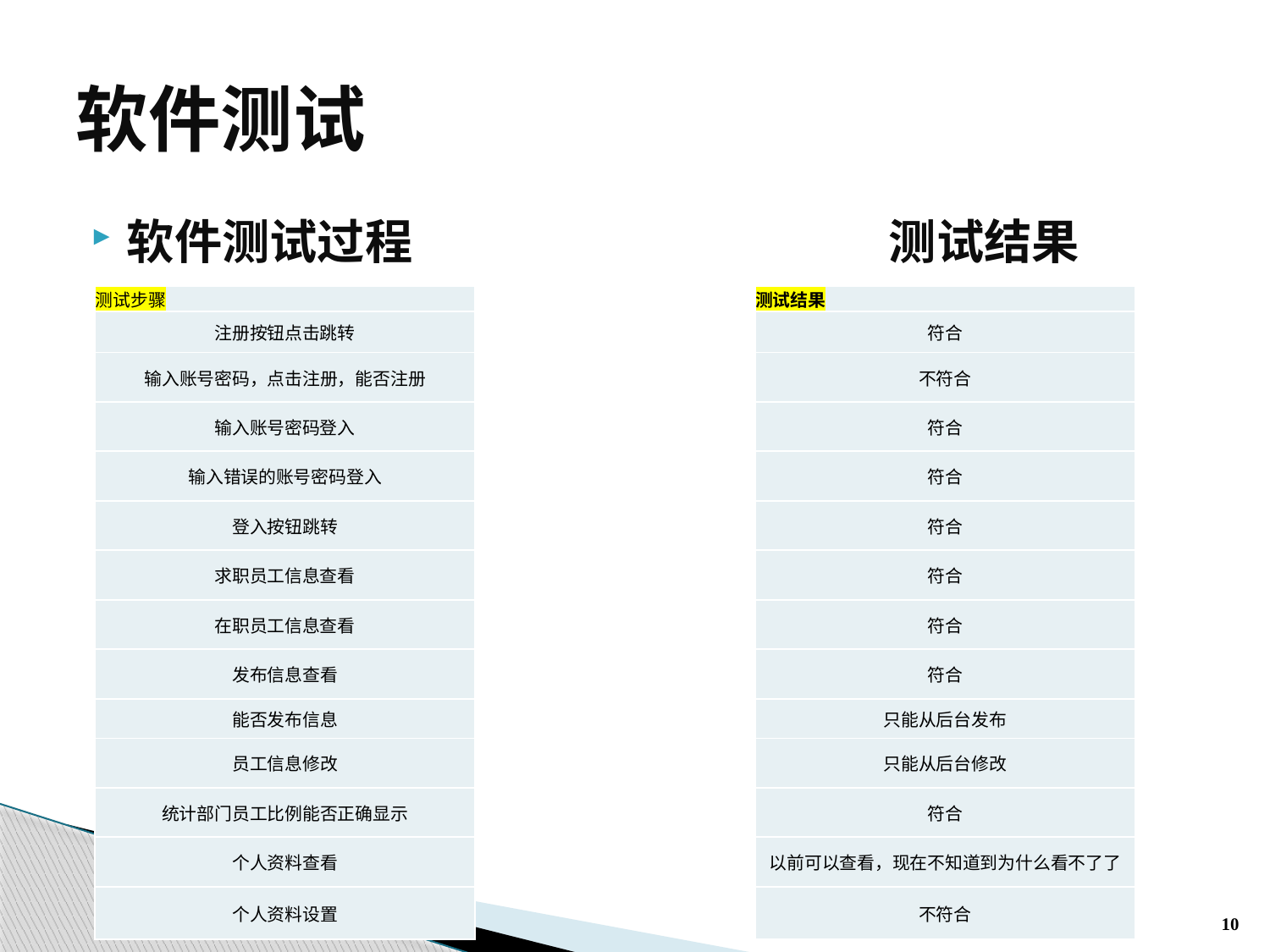

# 软件测试
软件测试过程         			测试结果

| 测试结果 |
| --- |
| 符合 |
| 不符合 |
| 符合 |
| 符合 |
| 符合 |
| 符合 |
| 符合 |
| 符合 |
| 只能从后台发布 |
| 只能从后台修改 |
| 符合 |
| 以前可以查看，现在不知道到为什么看不了了 |
| 不符合 |
| 测试步骤 |
| --- |
| 注册按钮点击跳转 |
| 输入账号密码，点击注册，能否注册 |
| 输入账号密码登入 |
| 输入错误的账号密码登入 |
| 登入按钮跳转 |
| 求职员工信息查看 |
| 在职员工信息查看 |
| 发布信息查看 |
| 能否发布信息 |
| 员工信息修改 |
| 统计部门员工比例能否正确显示 |
| 个人资料查看 |
| 个人资料设置 |
10